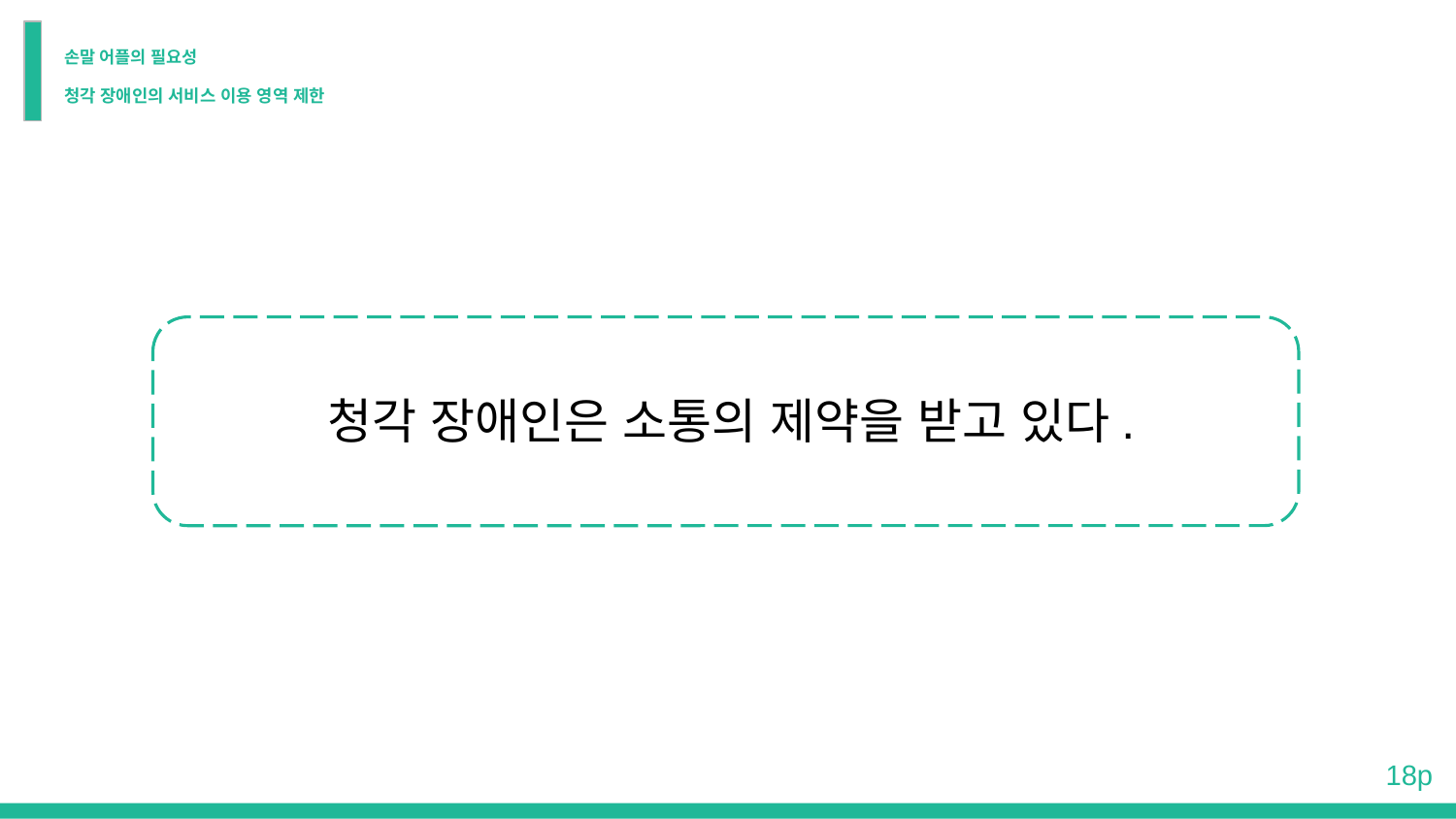

# 손말 어플의 필요성
청각 장애인의 서비스 이용 영역 제한

청각 장애인은 소통의 제약을 받고 있다.
  18p